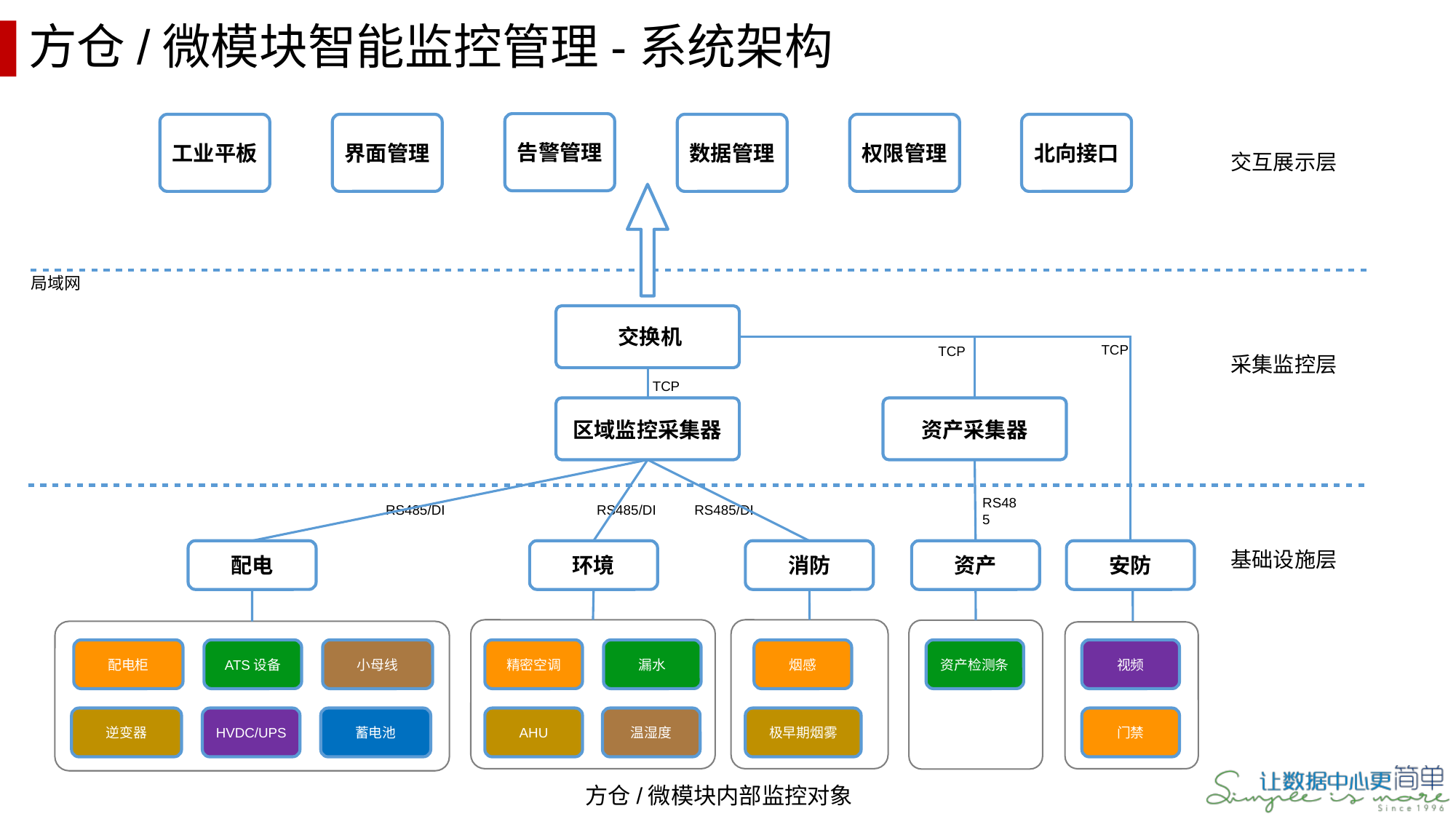

方仓/微模块智能监控管理-系统架构

告警管理
工业平板
界面管理
数据管理
权限管理
北向接口
交互展示层

局域网

交换机
TCP
TCP
采集监控层
TCP

区域监控采集器

资产采集器

RS485
RS485/DI
RS485/DI
RS485/DI
配电
环境
消防
资产
安防
基础设施层

配电柜
ATS设备
小母线
精密空调
漏水
烟感
资产检测条
视频
逆变器
HVDC/UPS
蓄电池
AHU
温湿度
极早期烟雾
门禁
方仓/微模块内部监控对象